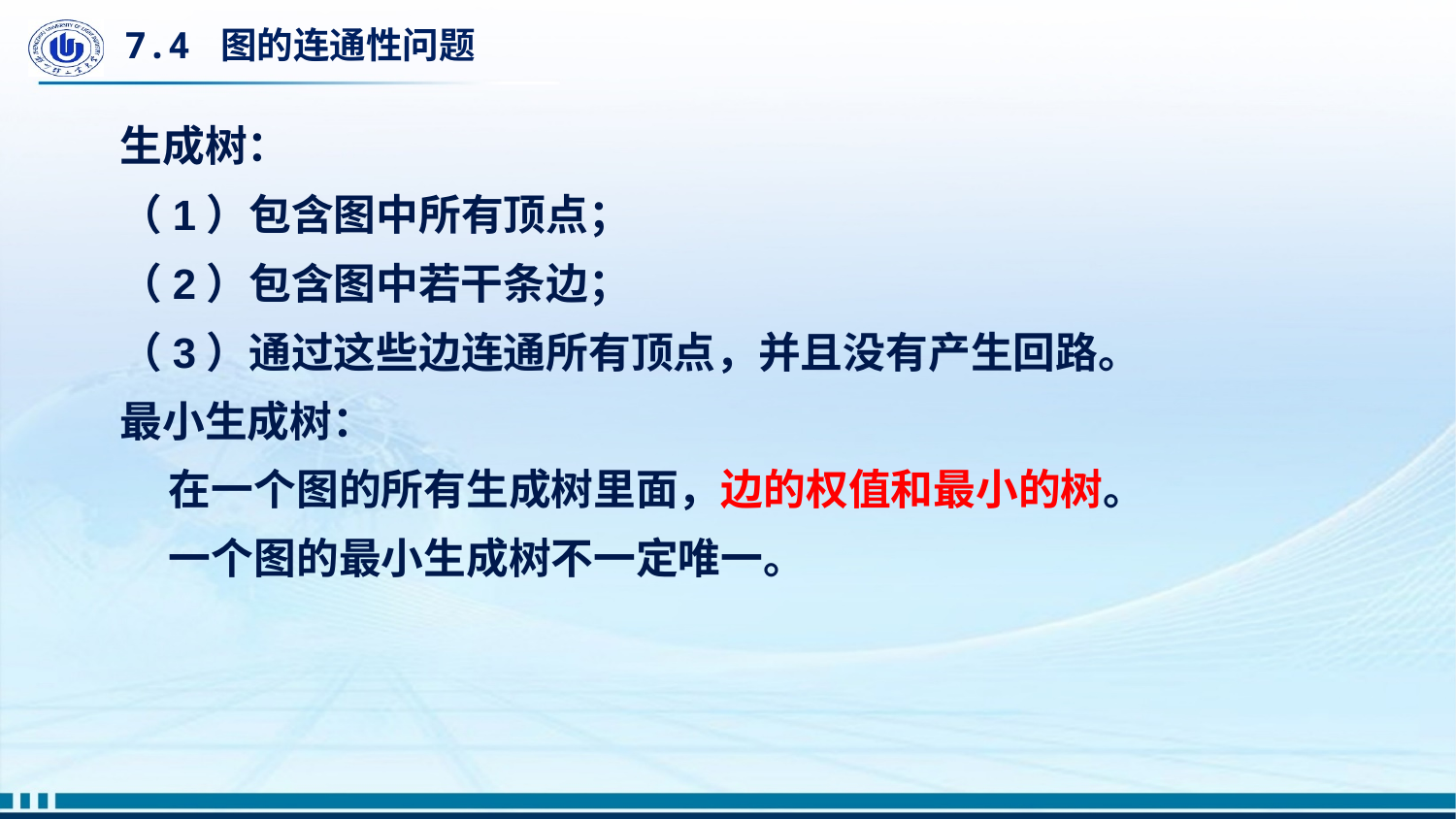

# 7.4 图的连通性问题
生成树：
（1）包含图中所有顶点；
（2）包含图中若干条边；
（3）通过这些边连通所有顶点，并且没有产生回路。
最小生成树：
    在一个图的所有生成树里面，边的权值和最小的树。
    一个图的最小生成树不一定唯一。